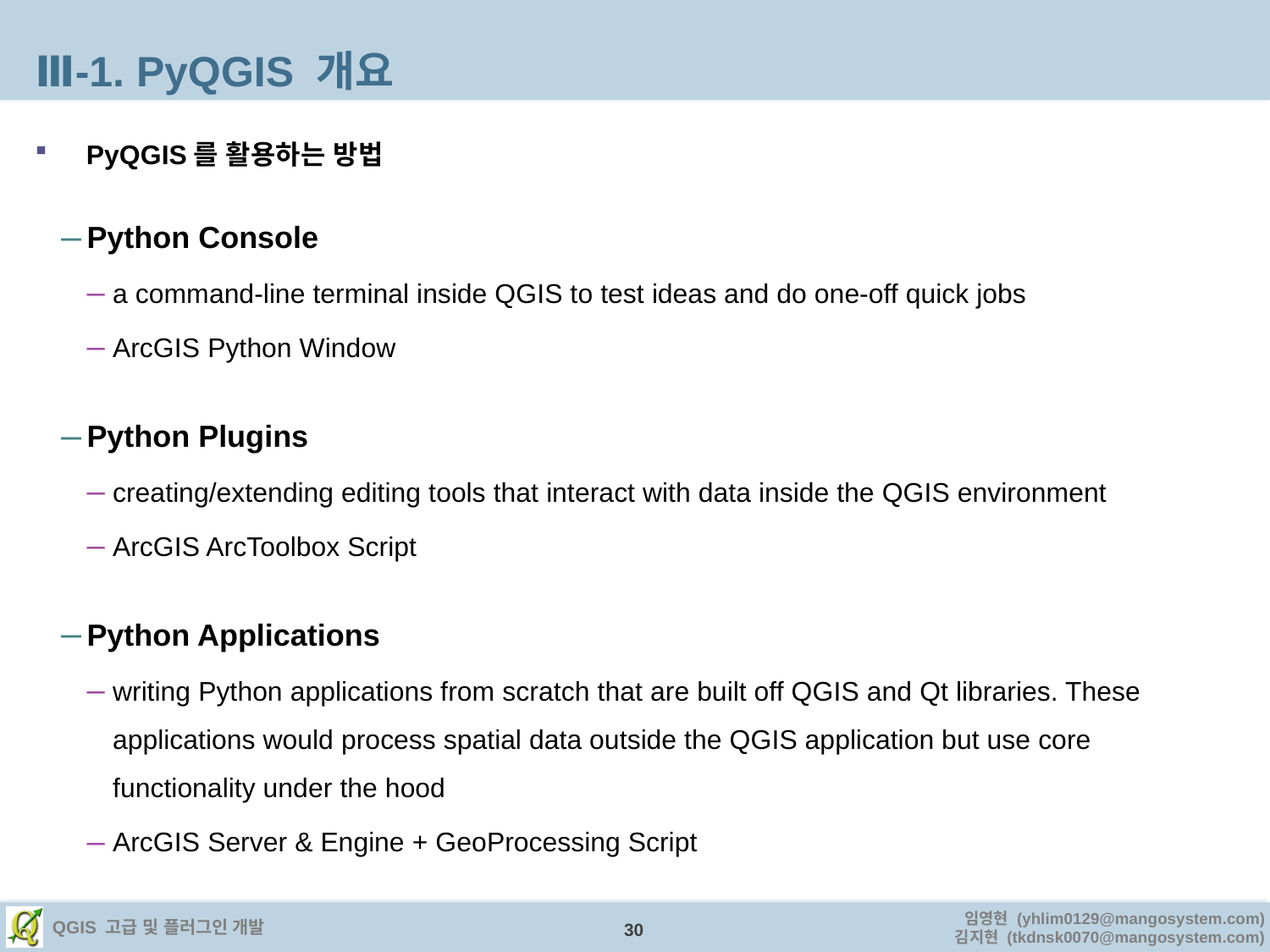

# Ⅲ-1. PyQGIS 개요
PyQGIS를 활용하는 방법

Python Console
a command-line terminal inside QGIS to test ideas and do one-off quick jobs
ArcGIS Python Window

Python Plugins
creating/extending editing tools that interact with data inside the QGIS environment
ArcGIS ArcToolbox Script

Python Applications
writing Python applications from scratch that are built off QGIS and Qt libraries. These applications would process spatial data outside the QGIS application but use core functionality under the hood
ArcGIS Server & Engine + GeoProcessing Script
30